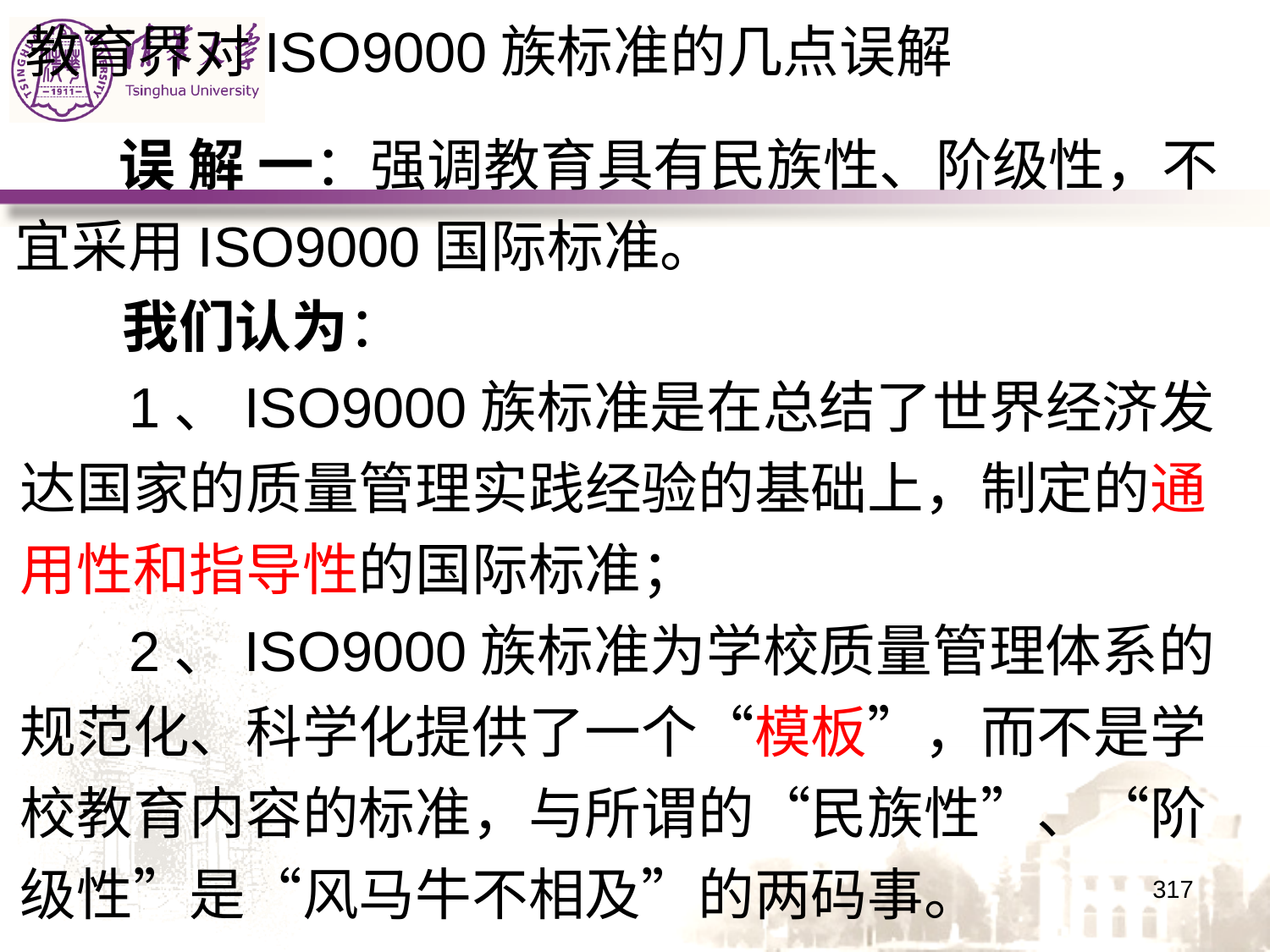

教育界对ISO9000族标准的几点误解
       误 解 一：强调教育具有民族性、阶级性，不宜采用ISO9000国际标准。

       我们认为：
       1、ISO9000族标准是在总结了世界经济发达国家的质量管理实践经验的基础上，制定的通用性和指导性的国际标准；
       2、ISO9000族标准为学校质量管理体系的规范化、科学化提供了一个“模板”，而不是学校教育内容的标准，与所谓的“民族性”、“阶级性”是“风马牛不相及”的两码事。
317